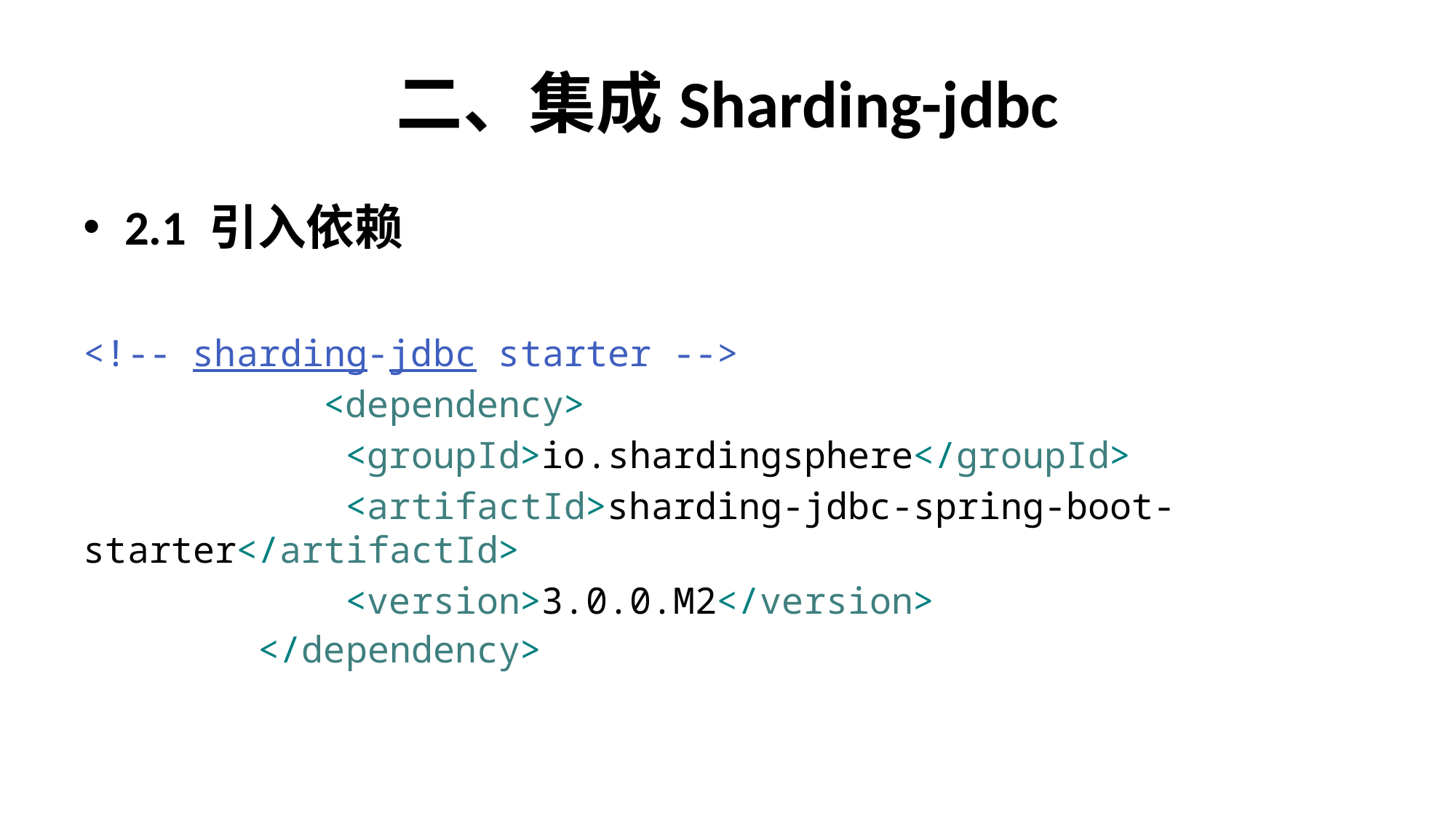

# 二、集成Sharding-jdbc
2.1 引入依赖

<!-- sharding-jdbc starter -->
		 <dependency>
            <groupId>io.shardingsphere</groupId>
            <artifactId>sharding-jdbc-spring-boot-starter</artifactId>
            <version>3.0.0.M2</version>
        </dependency>